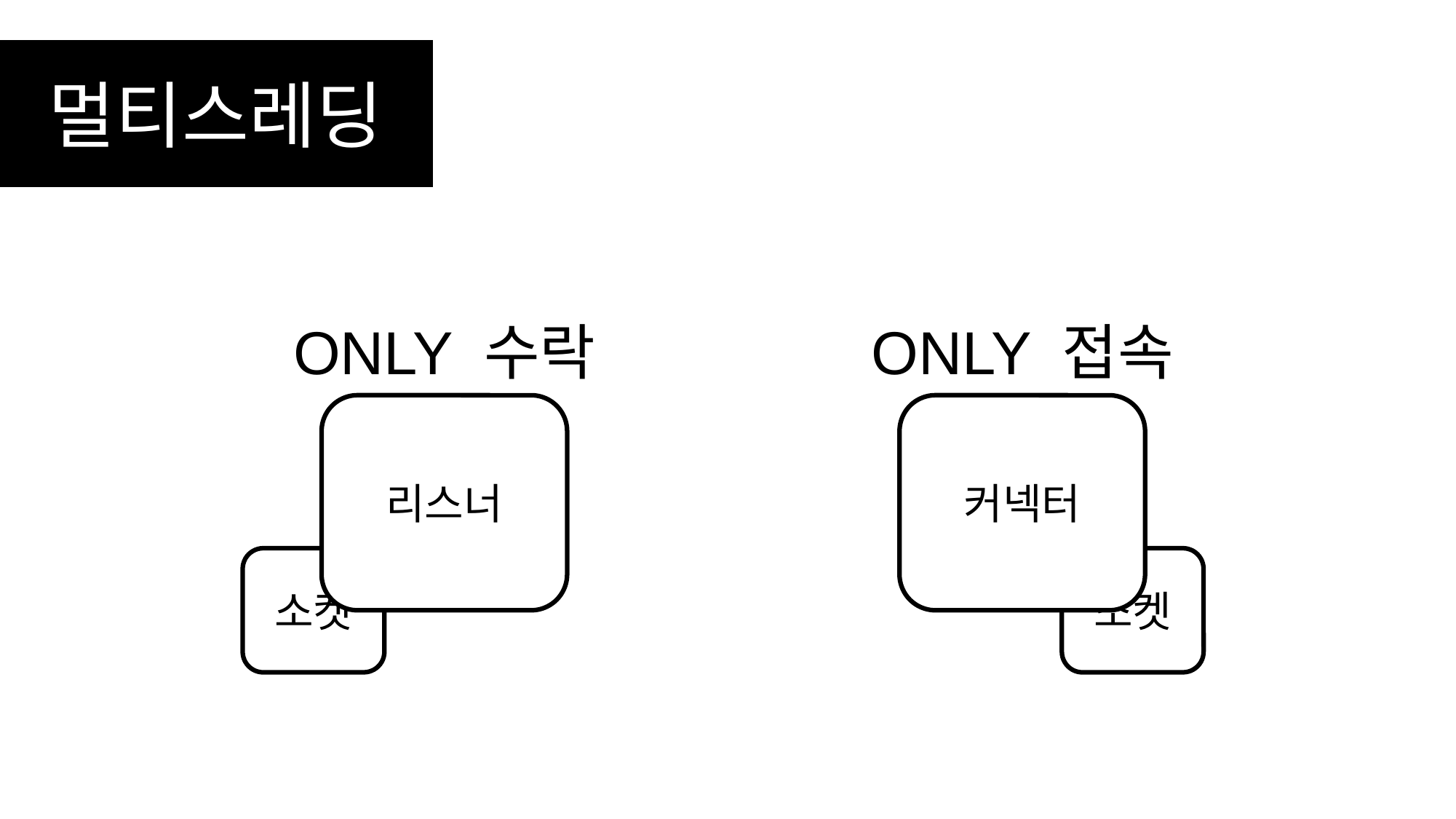

멀티스레딩
ONLY 수락
ONLY 접속
리스너
커넥터
소켓
소켓